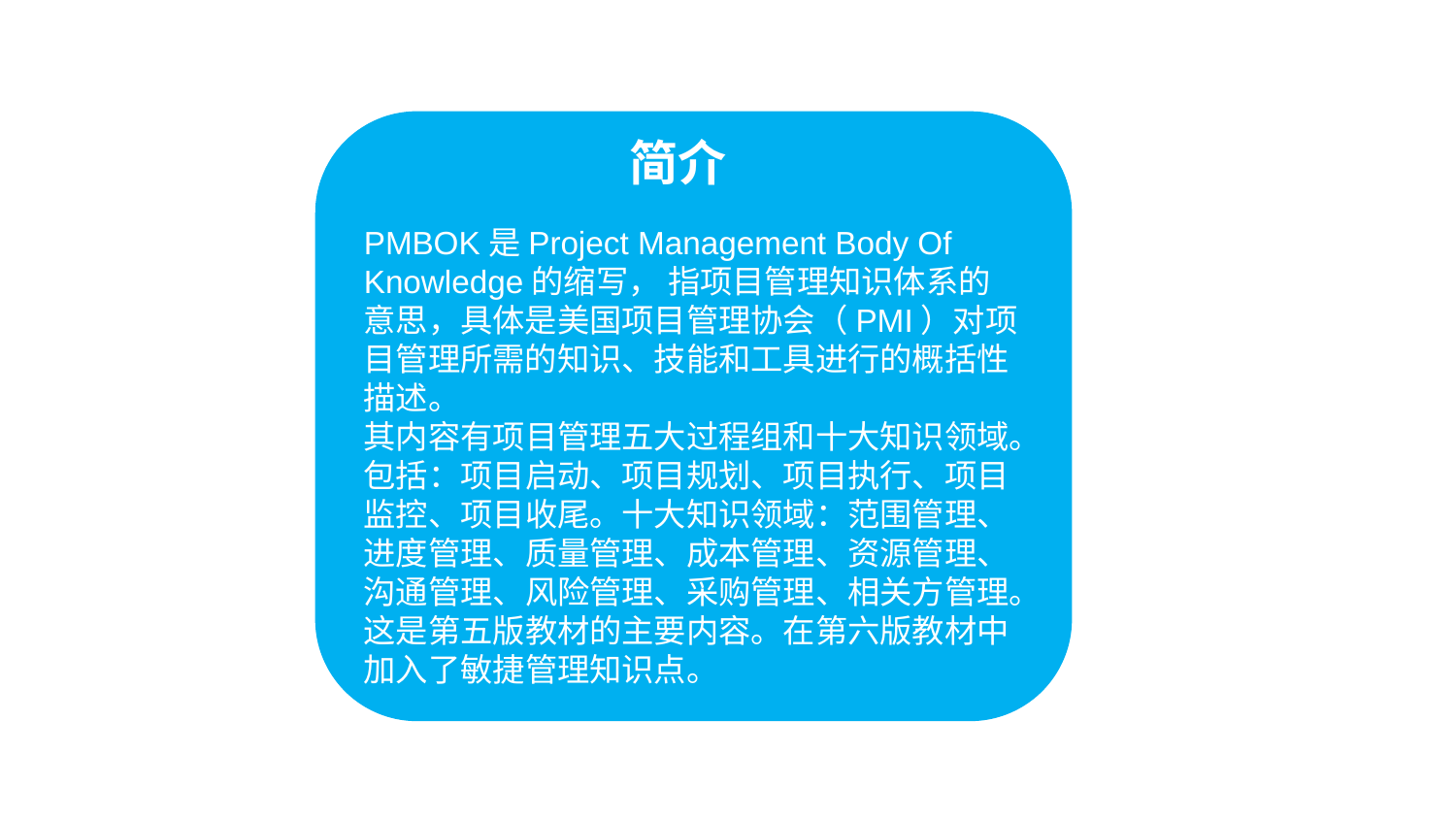

简介
PMBOK是Project Management Body Of Knowledge的缩写， 指项目管理知识体系的意思，具体是美国项目管理协会（PMI）对项目管理所需的知识、技能和工具进行的概括性描述。
其内容有项目管理五大过程组和十大知识领域。包括：项目启动、项目规划、项目执行、项目监控、项目收尾。十大知识领域：范围管理、进度管理、质量管理、成本管理、资源管理、沟通管理、风险管理、采购管理、相关方管理。这是第五版教材的主要内容。在第六版教材中加入了敏捷管理知识点。